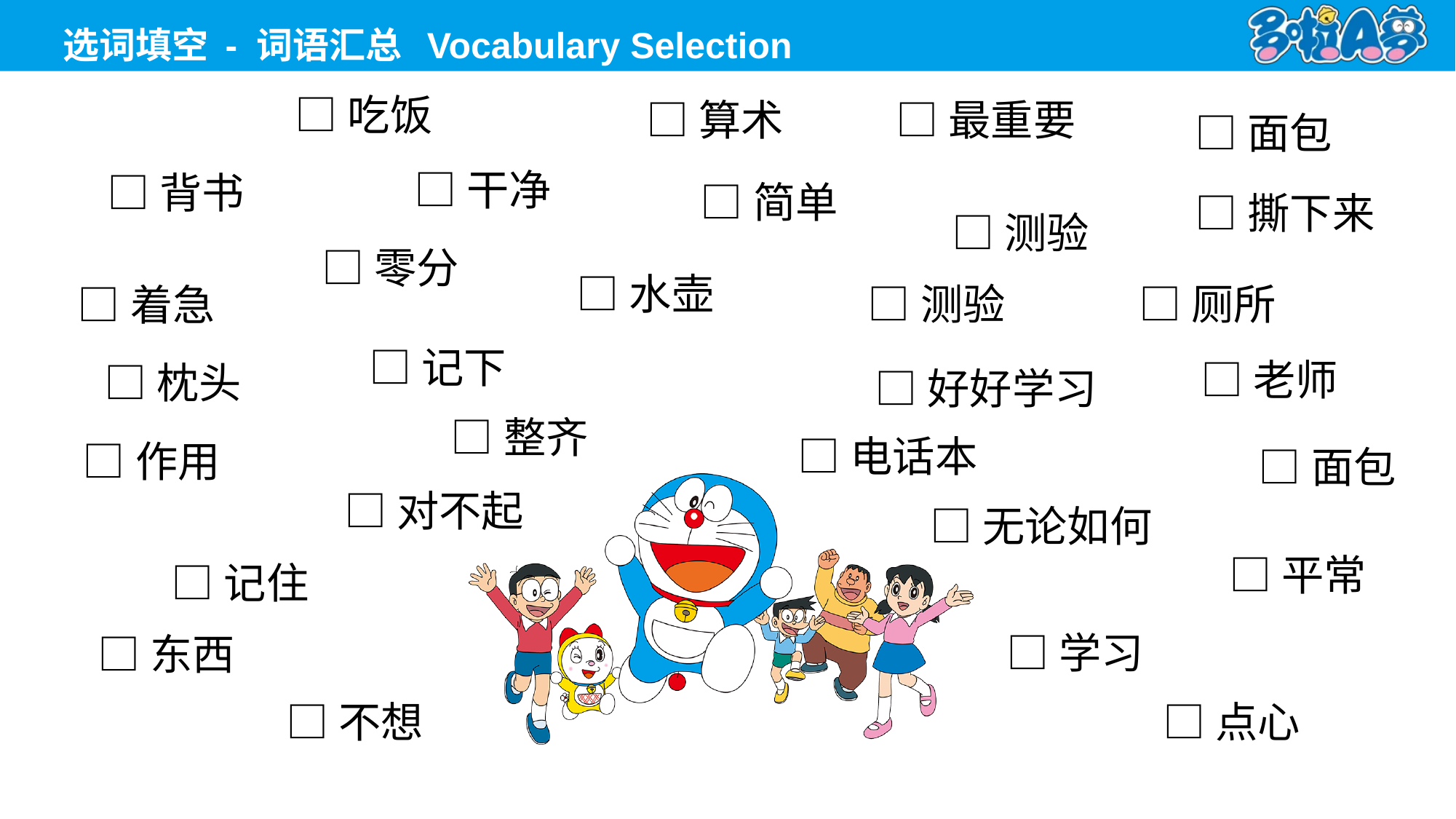

□吃饭
□算术
□最重要
□面包
□干净
□背书
□简单
□撕下来
□测验
□零分
□水壶
□厕所
□测验
□着急
□记下
□老师
□枕头
□好好学习
□整齐
□电话本
□作用
□面包
□对不起
□无论如何
□平常
□记住
□学习
□东西
□点心
□不想